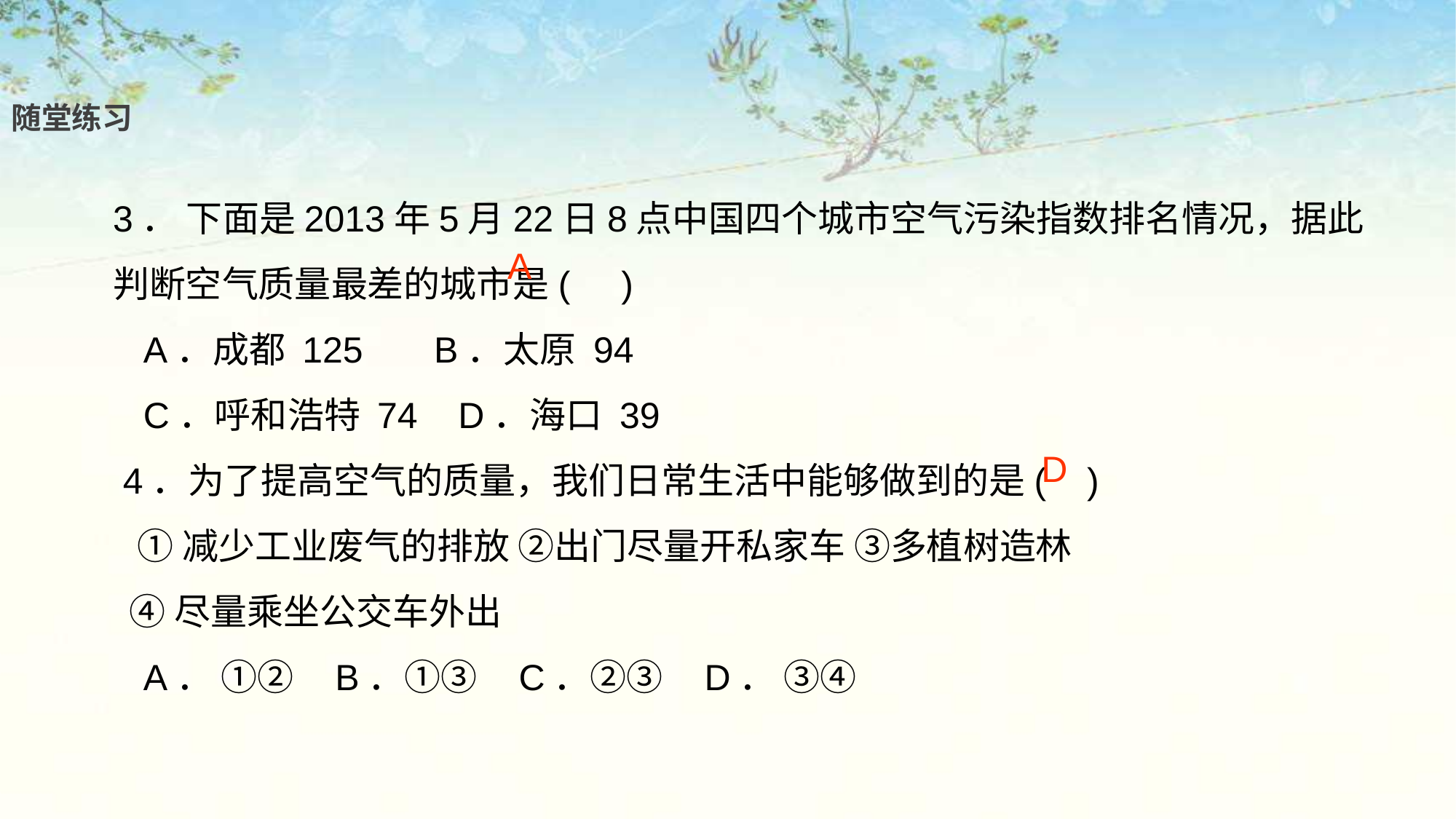

随堂练习
3． 下面是2013年5月22日8点中国四个城市空气污染指数排名情况，据此判断空气质量最差的城市是(     )
   A．成都 125       B．太原 94
   C．呼和浩特 74    D．海口 39
 4．为了提高空气的质量，我们日常生活中能够做到的是(    )
   ①减少工业废气的排放 ②出门尽量开私家车 ③多植树造林
  ④尽量乘坐公交车外出
   A． ①②    B．①③    C．②③    D． ③④
A
D